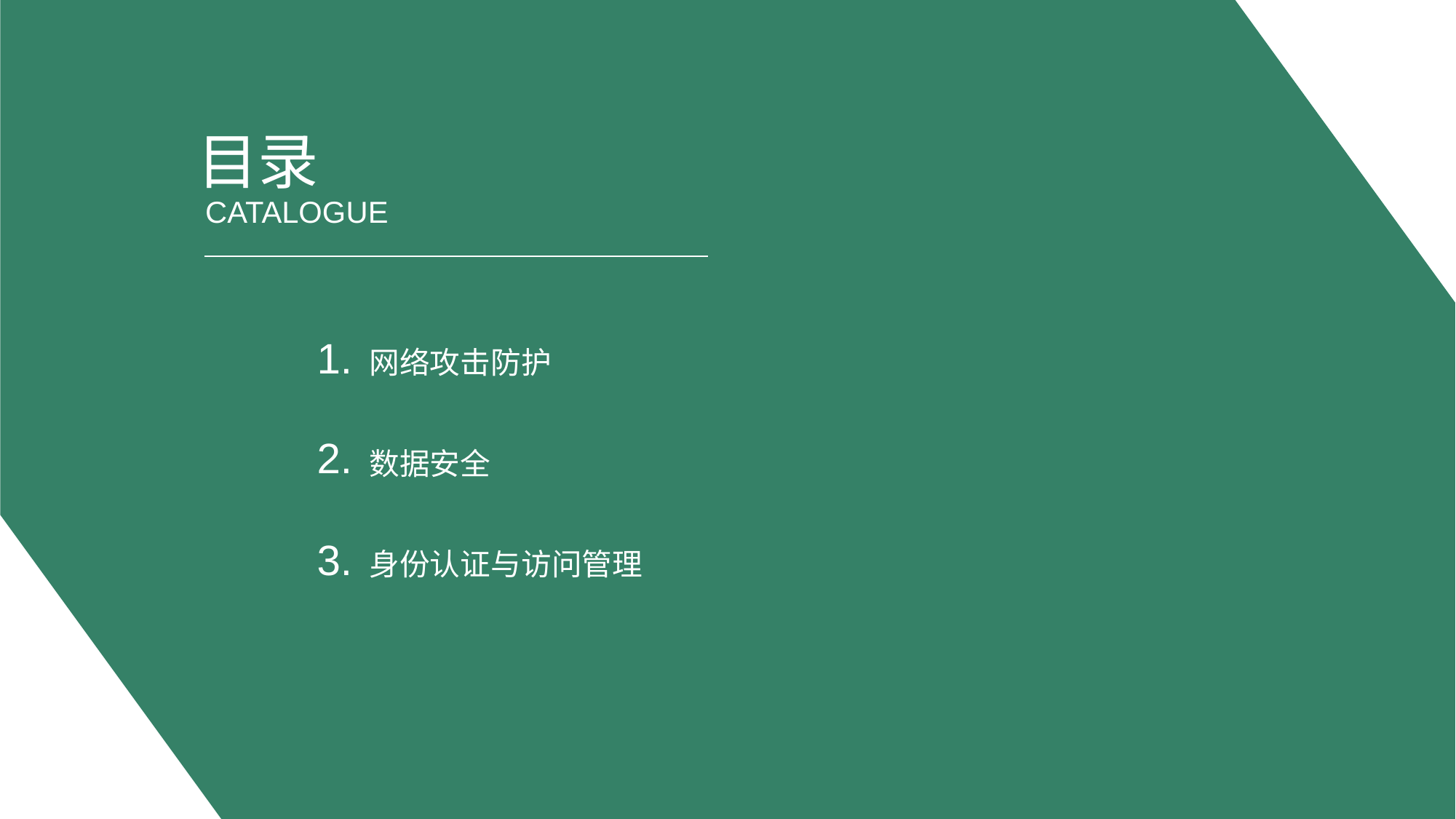

目录
CATALOGUE
1.
网络攻击防护
2.
数据安全
3.
身份认证与访问管理